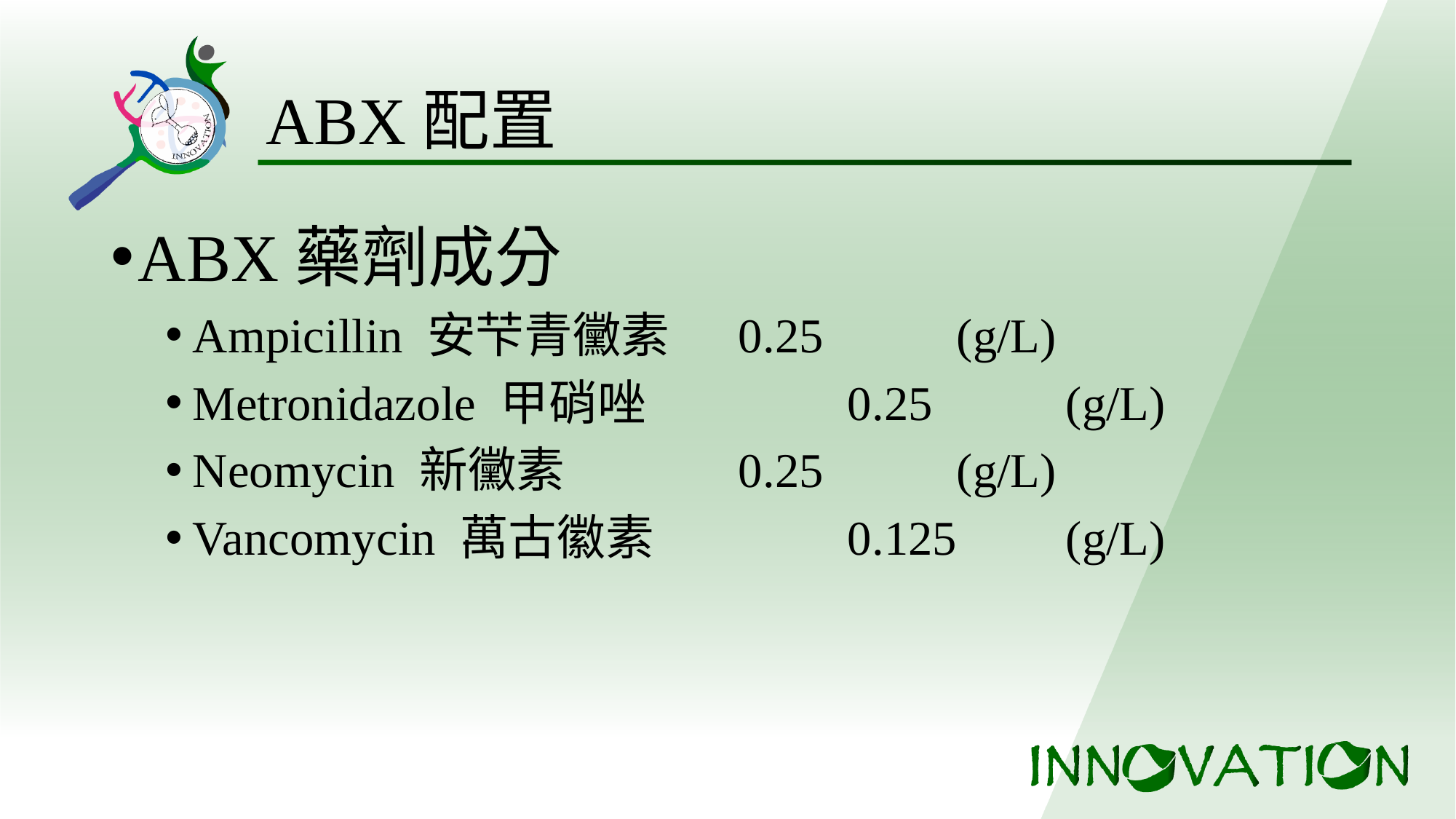

# ABX配置
ABX藥劑成分
Ampicillin 安芐青黴素	0.25		(g/L)
Metronidazole 甲硝唑		0.25		(g/L)
Neomycin 新黴素		0.25		(g/L)
Vancomycin 萬古徽素		0.125	(g/L)